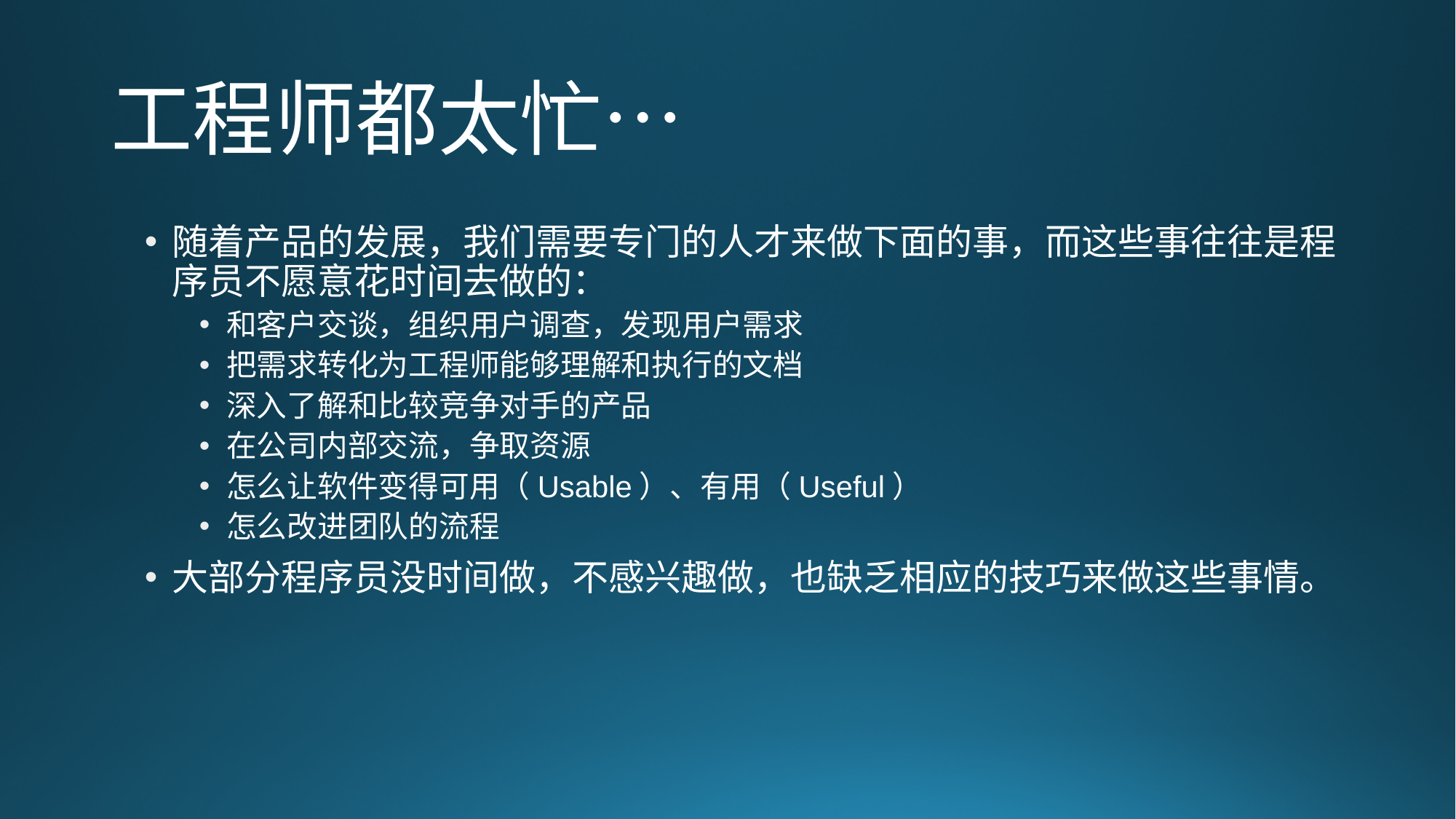

# 工程师都太忙…
随着产品的发展，我们需要专门的人才来做下面的事，而这些事往往是程序员不愿意花时间去做的：
和客户交谈，组织用户调查，发现用户需求
把需求转化为工程师能够理解和执行的文档
深入了解和比较竞争对手的产品
在公司内部交流，争取资源
怎么让软件变得可用（Usable）、有用（Useful）
怎么改进团队的流程
大部分程序员没时间做，不感兴趣做，也缺乏相应的技巧来做这些事情。